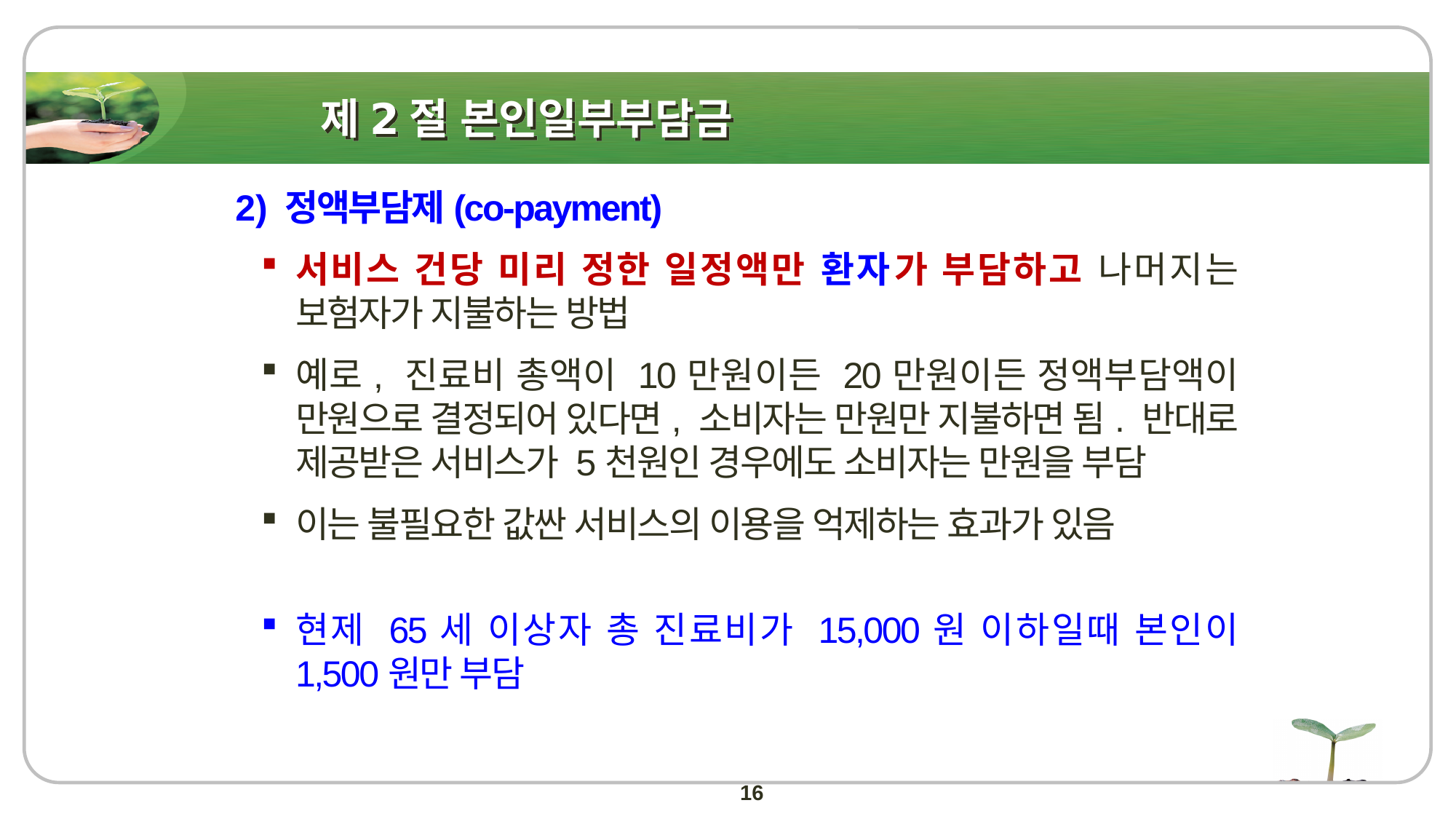

# 제2절 본인일부부담금
2) 정액부담제(co-payment)
서비스 건당 미리 정한 일정액만 환자가 부담하고 나머지는 보험자가 지불하는 방법
예로, 진료비 총액이 10만원이든 20만원이든 정액부담액이 만원으로 결정되어 있다면, 소비자는 만원만 지불하면 됨. 반대로 제공받은 서비스가 5천원인 경우에도 소비자는 만원을 부담
이는 불필요한 값싼 서비스의 이용을 억제하는 효과가 있음

현제 65세 이상자 총 진료비가 15,000원 이하일때 본인이 1,500원만 부담
16